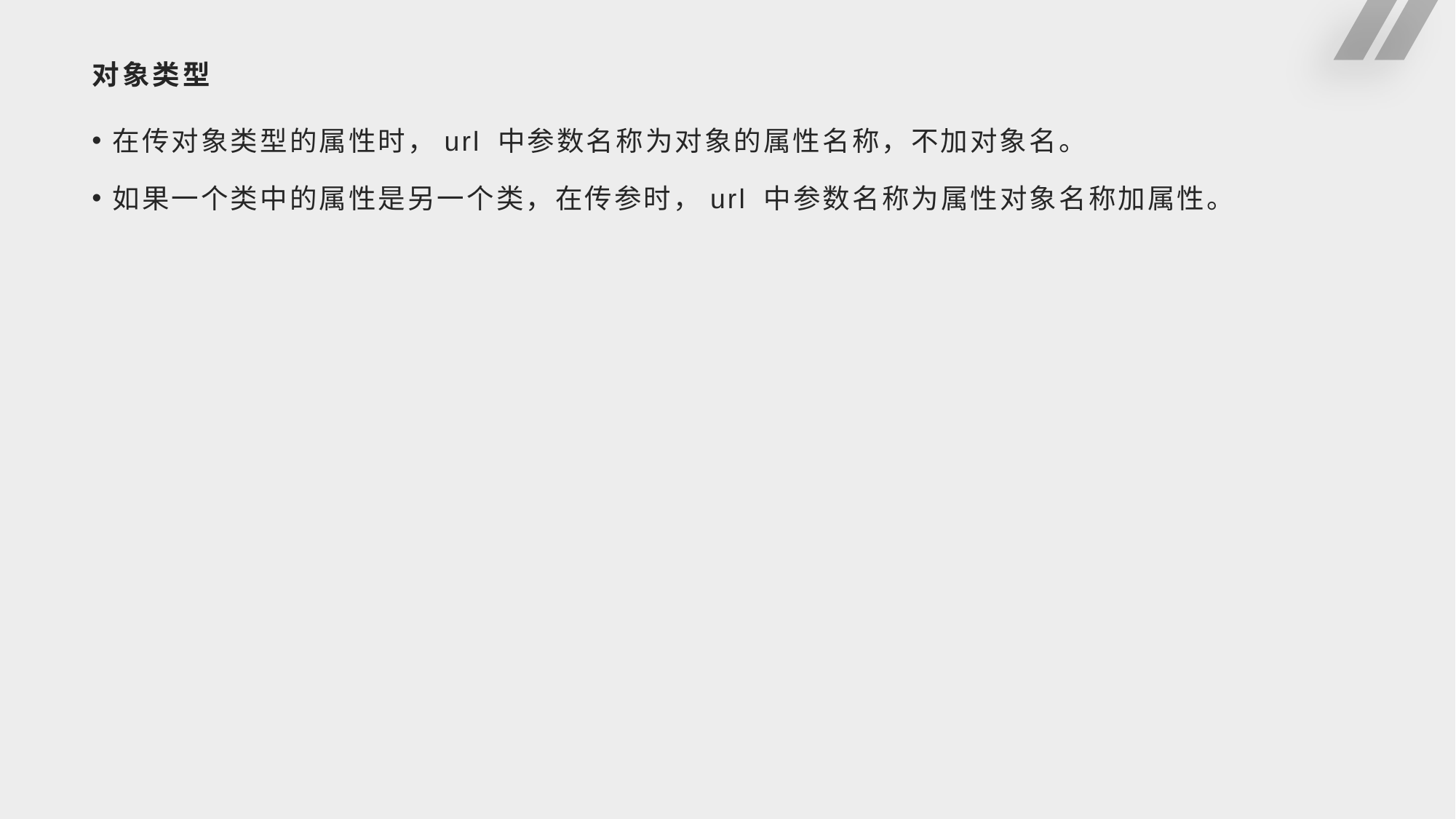

# 对象类型
在传对象类型的属性时，url 中参数名称为对象的属性名称，不加对象名。
如果一个类中的属性是另一个类，在传参时，url 中参数名称为属性对象名称加属性。